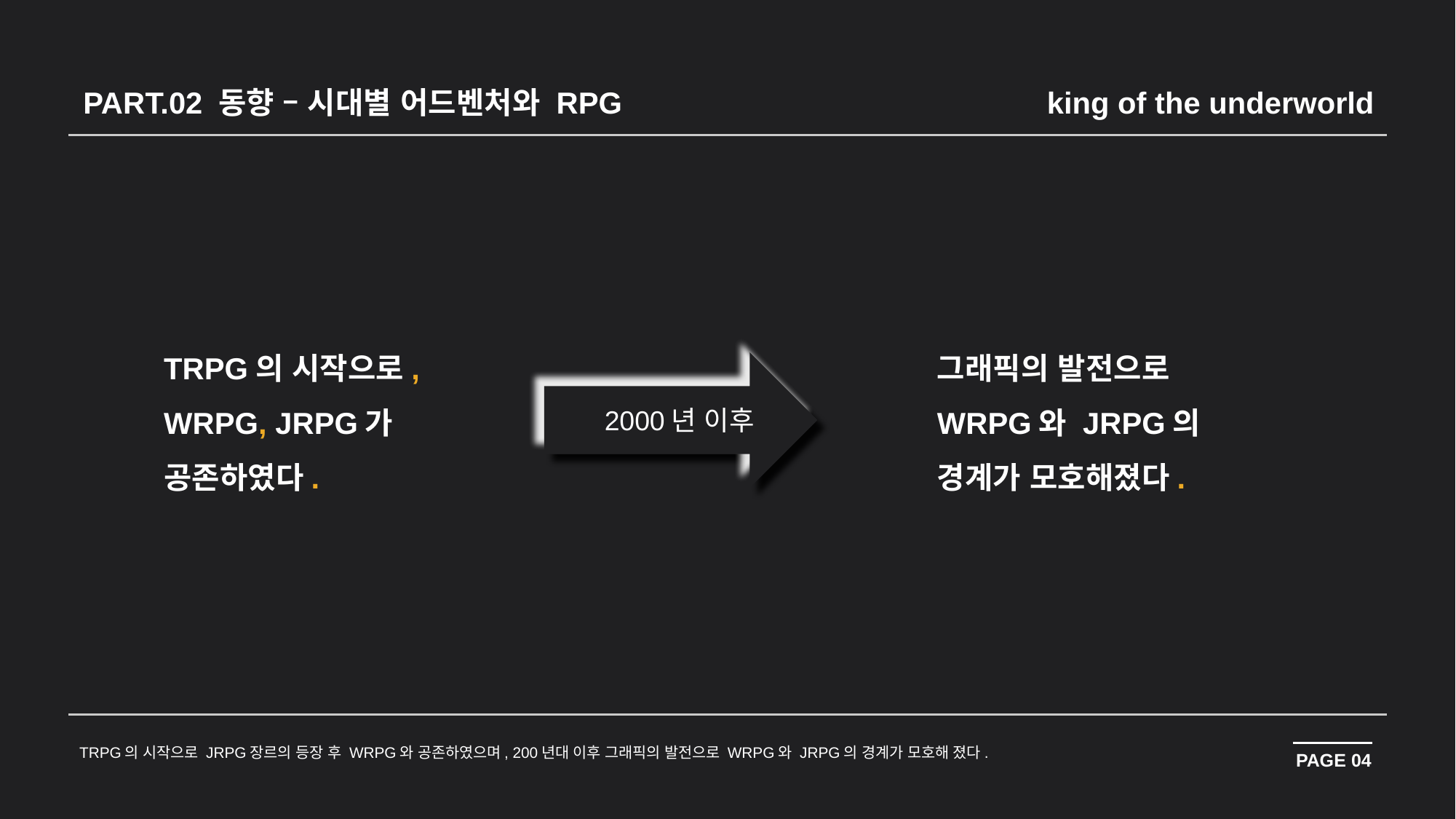

PART.02 동향 – 시대별 어드벤처와 RPG
king of the underworld
TRPG의 시작으로,
WRPG, JRPG가
공존하였다.
그래픽의 발전으로
WRPG와 JRPG의
경계가 모호해졌다.

2000년 이후
TRPG의 시작으로 JRPG장르의 등장 후 WRPG와 공존하였으며, 200년대 이후 그래픽의 발전으로 WRPG와 JRPG의 경계가 모호해 졌다.
PAGE 04